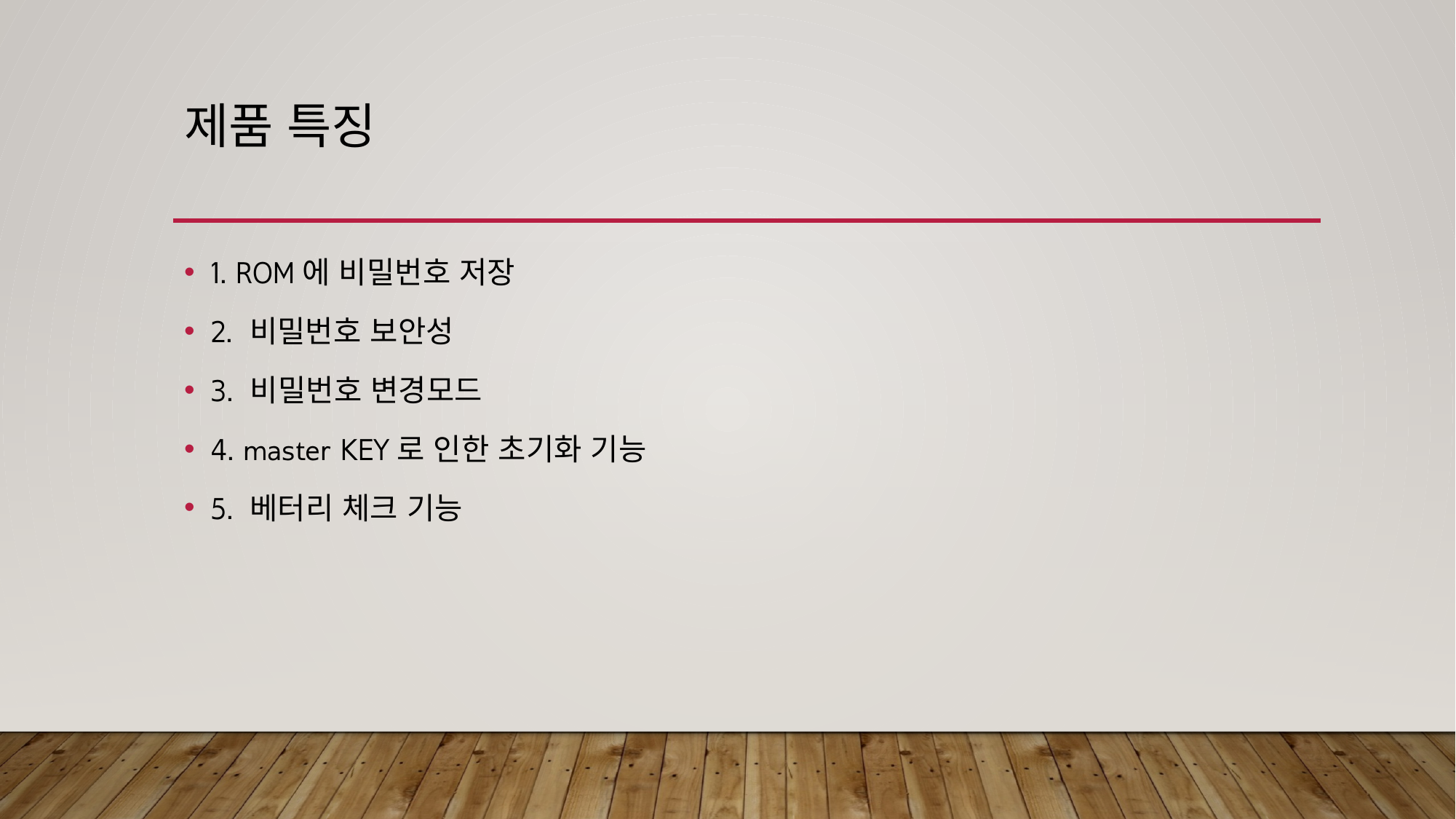

# 제품 특징
1. ROM에 비밀번호 저장
2. 비밀번호 보안성
3. 비밀번호 변경모드
4. master KEY로 인한 초기화 기능
5. 베터리 체크 기능